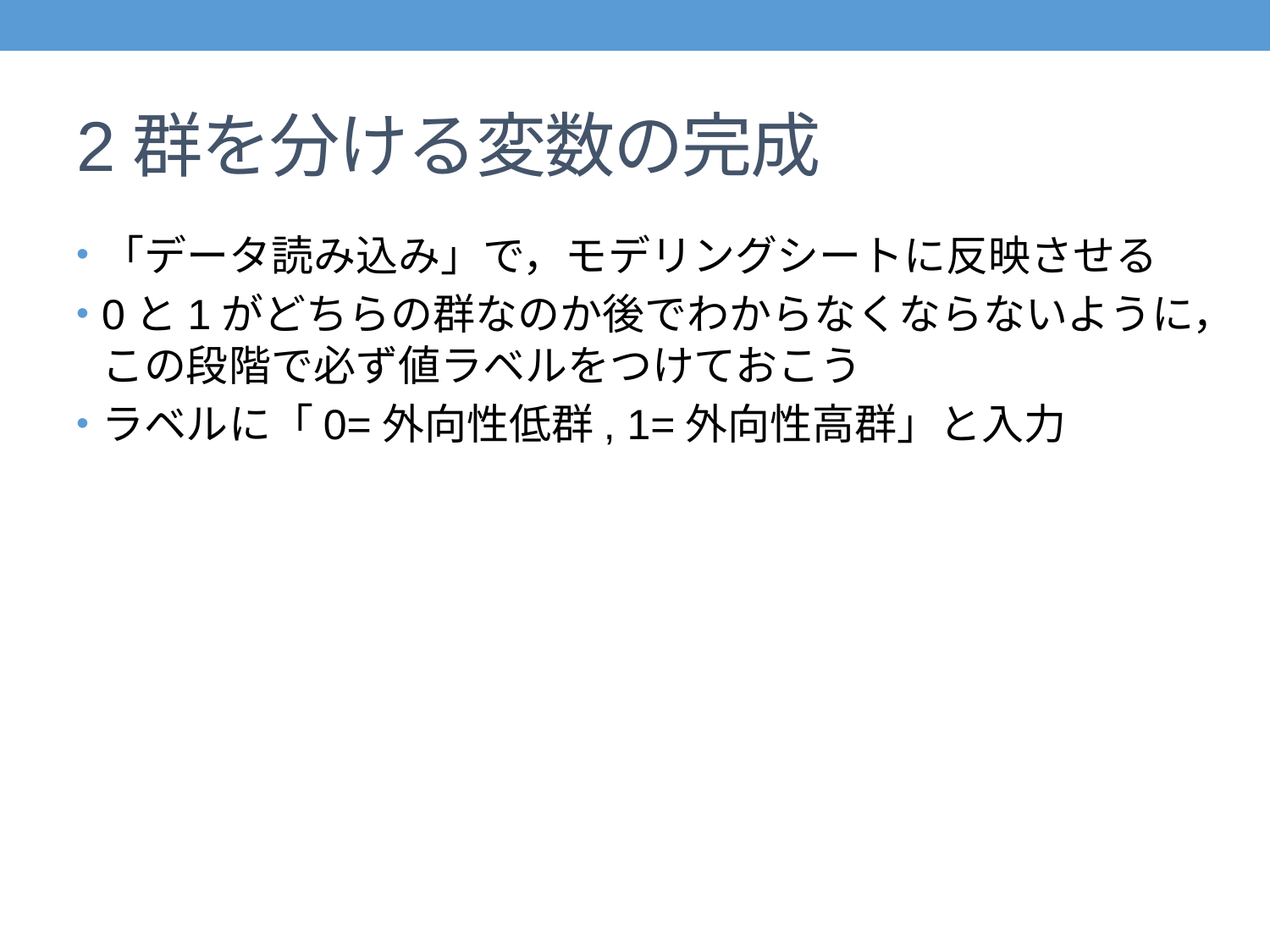

# 2群を分ける変数の完成
「データ読み込み」で，モデリングシートに反映させる
0と1がどちらの群なのか後でわからなくならないように，この段階で必ず値ラベルをつけておこう
ラベルに「0=外向性低群, 1=外向性高群」と入力